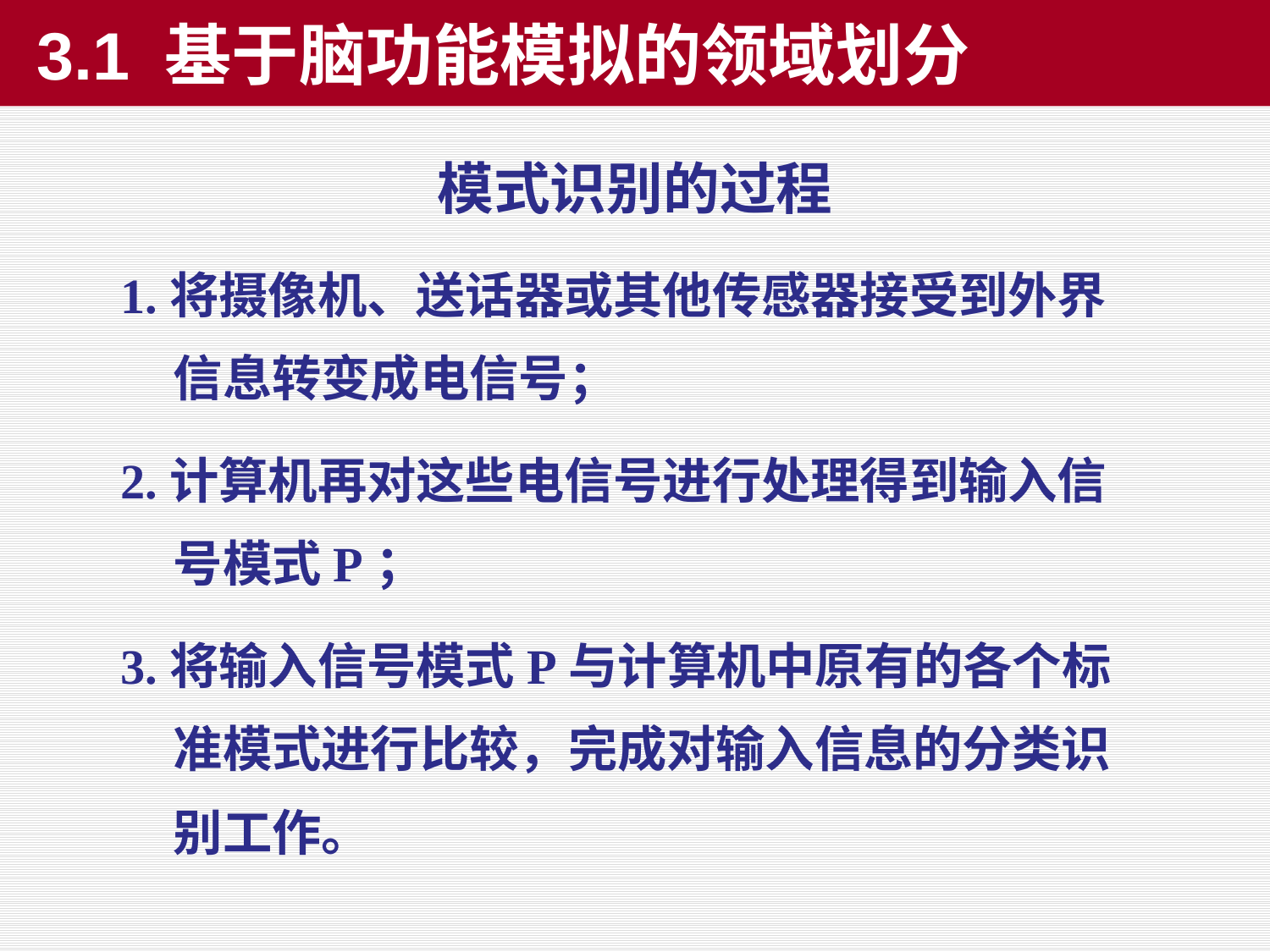

3.1 基于脑功能模拟的领域划分
模式识别的过程
1.将摄像机、送话器或其他传感器接受到外界信息转变成电信号；
2.计算机再对这些电信号进行处理得到输入信号模式P；
3.将输入信号模式P与计算机中原有的各个标准模式进行比较，完成对输入信息的分类识别工作。